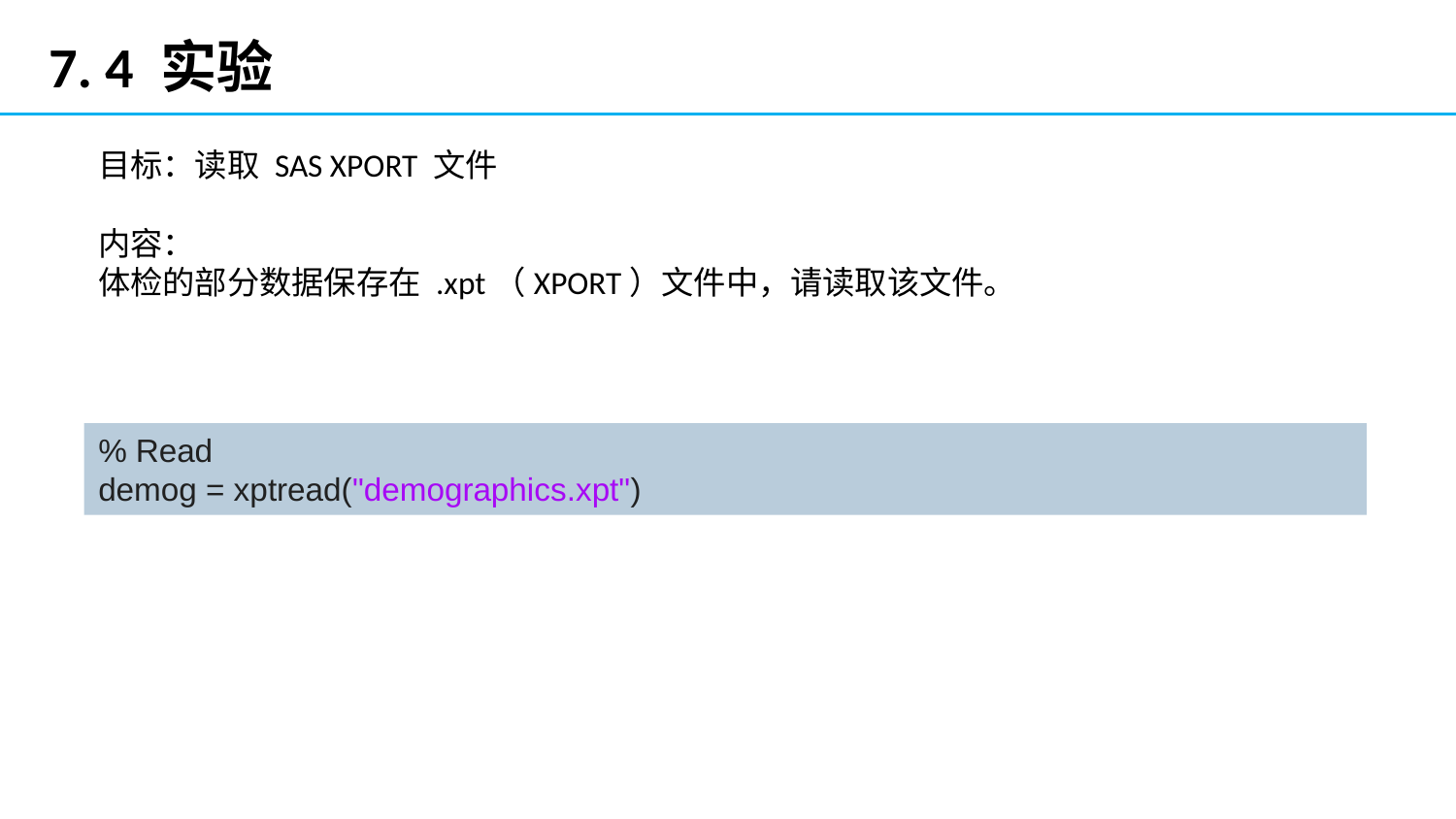

# 7. 4 实验
目标：读取 SAS XPORT 文件
内容：
体检的部分数据保存在 .xpt（XPORT）文件中，请读取该文件。
% Read
demog = xptread("demographics.xpt")